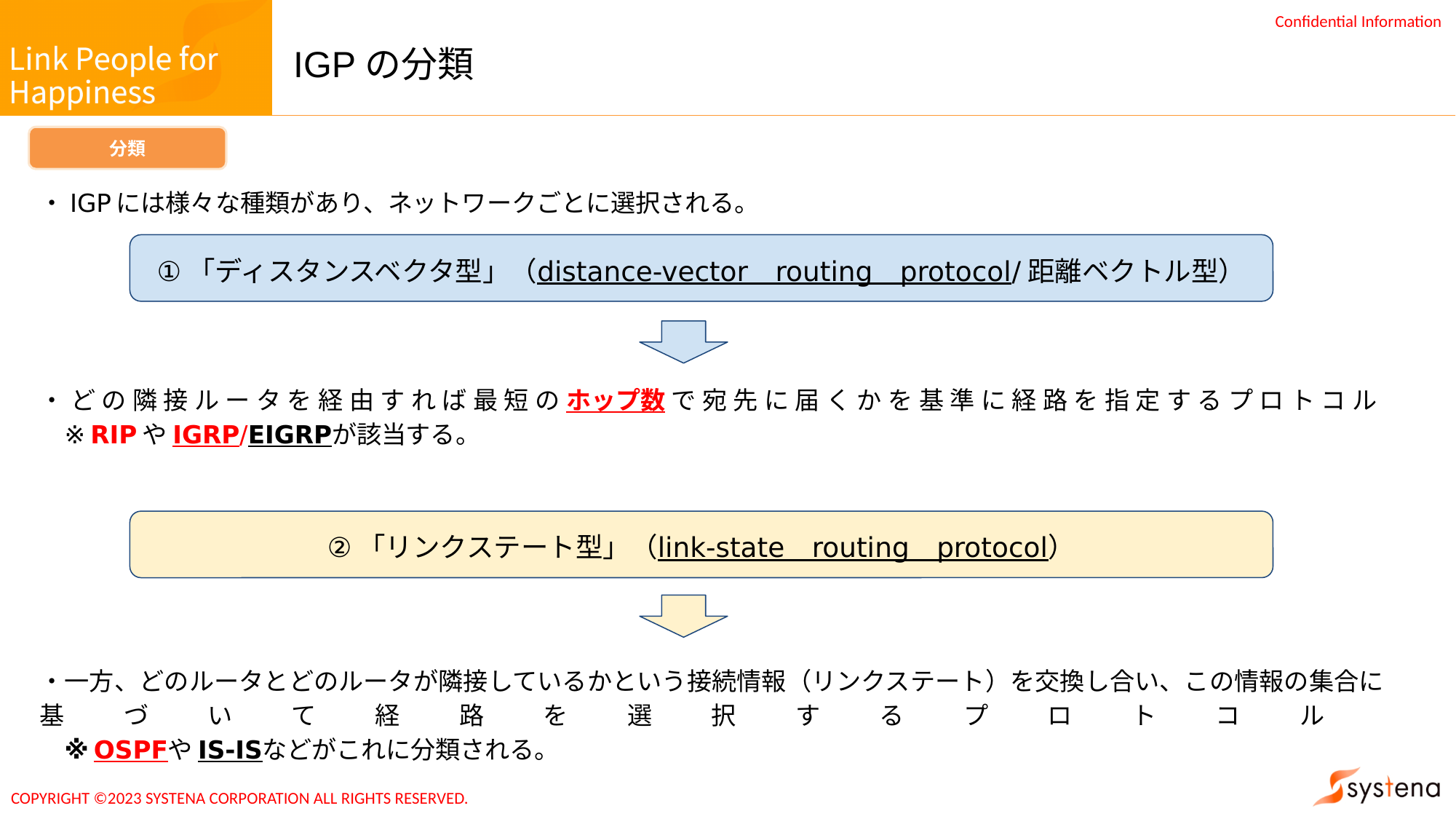

# IGPの分類
分類
・IGPには様々な種類があり、ネットワークごとに選択される。

・どの隣接ルータを経由すれば最短のホップ数で宛先に届くかを基準に経路を指定するプロトコル
　※RIPやIGRP/EIGRPが該当する。

・一方、どのルータとどのルータが隣接しているかという接続情報（リンクステート）を交換し合い、この情報の集合に基づいて経路を選択するプロトコル
　※OSPFやIS-ISなどがこれに分類される。
①「ディスタンスベクタ型」（distance-vector　routing　protocol/距離ベクトル型）

②「リンクステート型」（link-state　routing　protocol）